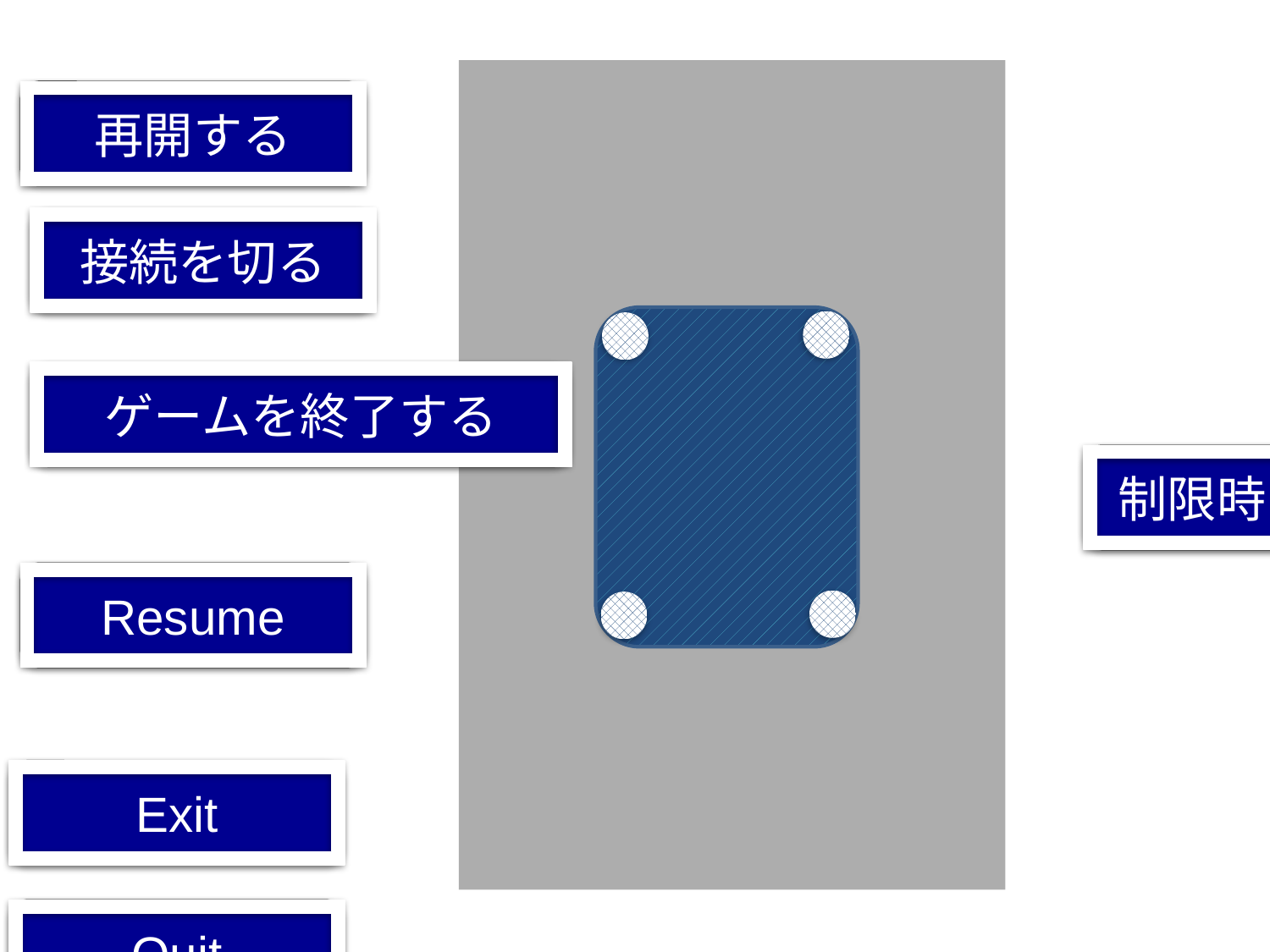

Please wait…

再開する

接続を切る

ゲームを終了する

制限時間を変更する

Resume

Exit

Quit